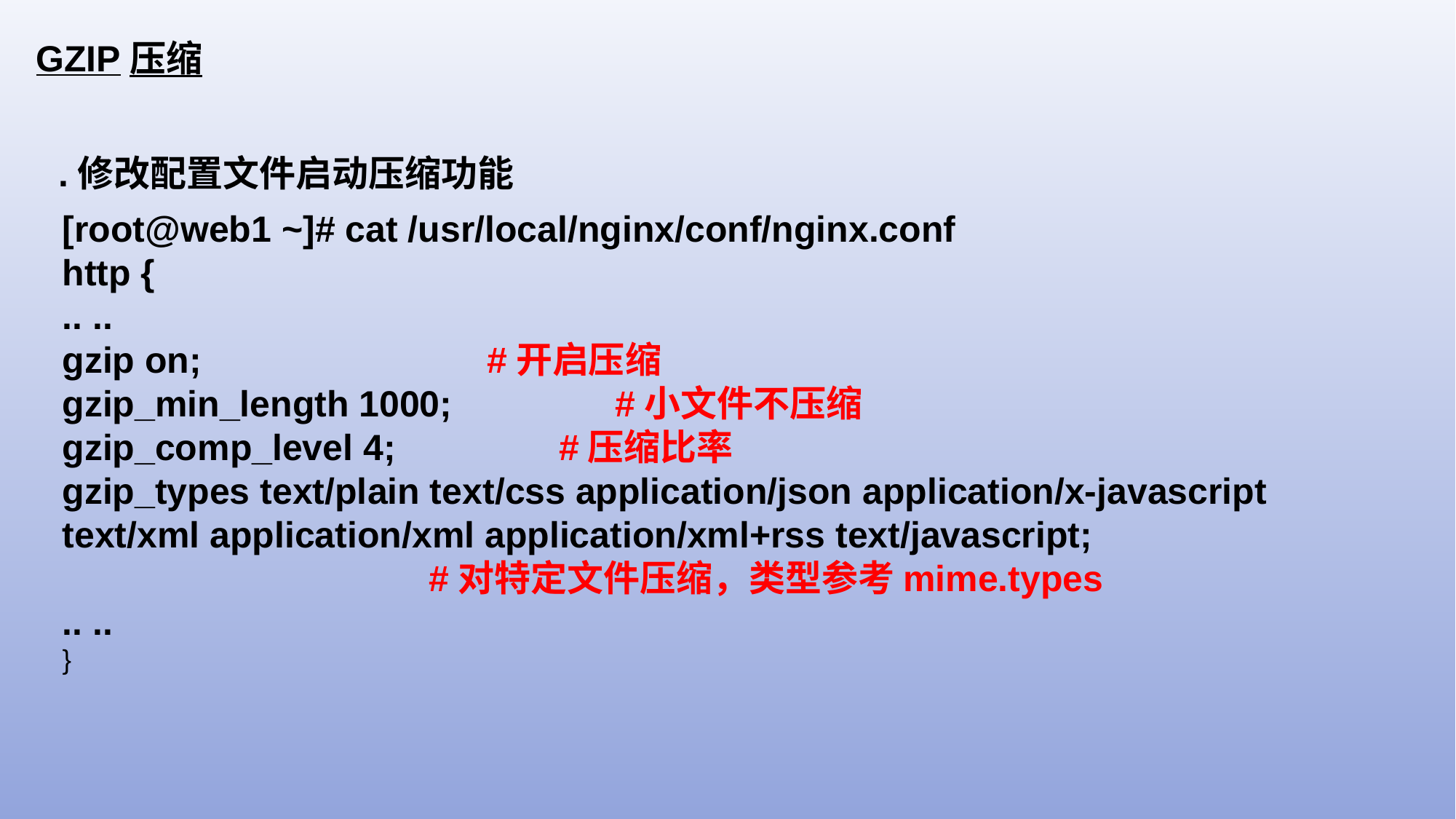

GZIP压缩

.修改配置文件启动压缩功能
[root@web1 ~]# cat /usr/local/nginx/conf/nginx.conf
http {
.. ..
gzip on;                            #开启压缩
gzip_min_length 1000;                #小文件不压缩
gzip_comp_level 4;                #压缩比率
gzip_types text/plain text/css application/json application/x-javascript text/xml application/xml application/xml+rss text/javascript;
                                    #对特定文件压缩，类型参考mime.types
.. ..
}